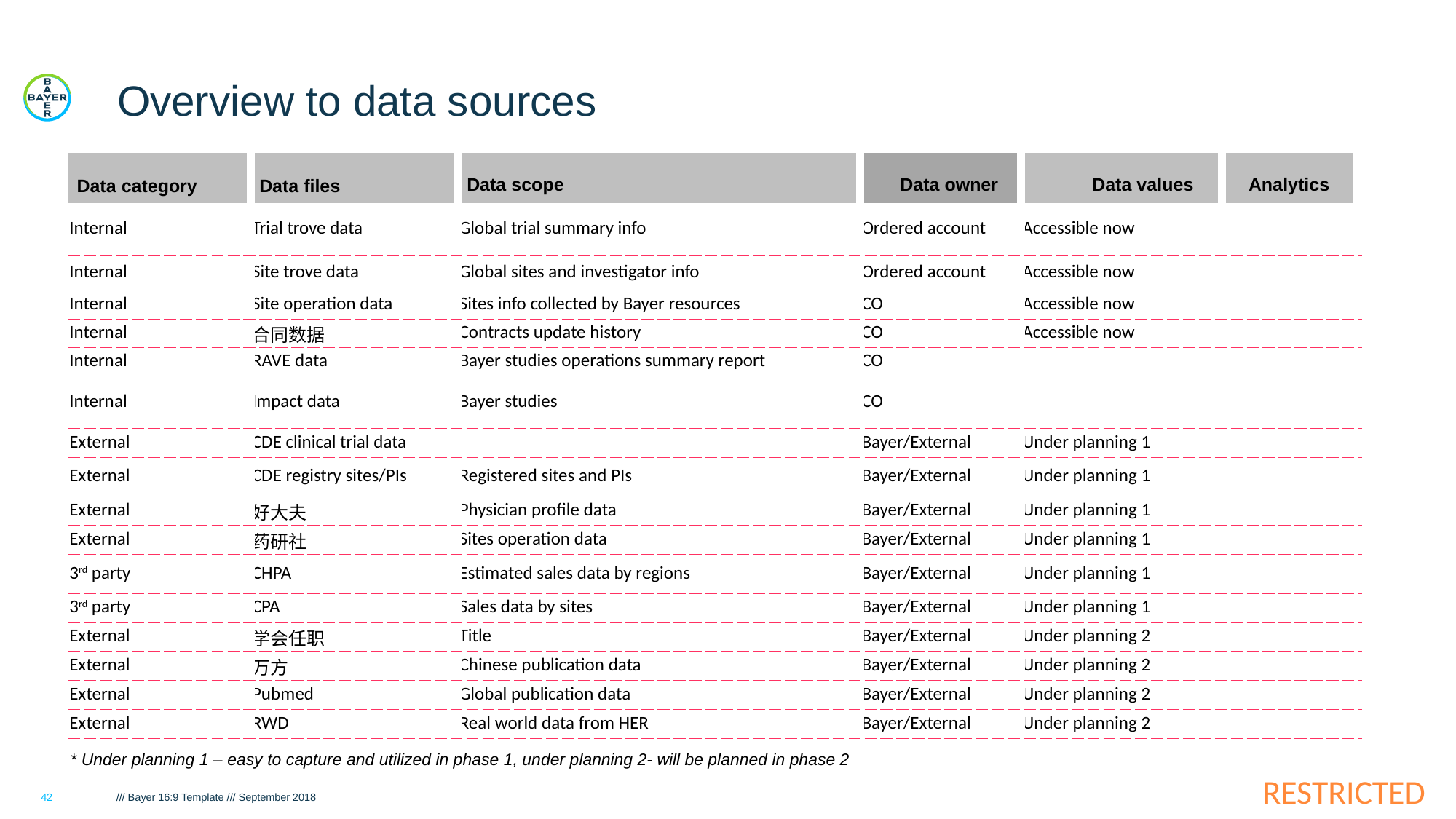

# Overview to data sources
| Data category | Data files | Data scope | Data owner | Data values | Analytics |
| --- | --- | --- | --- | --- | --- |
| Internal | Trial trove data | Global trial summary info | Ordered account | Accessible now |  |
| Internal | Site trove data | Global sites and investigator info | Ordered account | Accessible now |  |
| Internal | Site operation data | Sites info collected by Bayer resources | CO | Accessible now |  |
| Internal | 合同数据 | Contracts update history | CO | Accessible now |  |
| Internal | RAVE data | Bayer studies operations summary report | CO |  |  |
| Internal | Impact data | Bayer studies | CO |  |  |
| External | CDE clinical trial data |  | Bayer/External | Under planning 1 |  |
| External | CDE registry sites/PIs | Registered sites and PIs | Bayer/External | Under planning 1 |  |
| External | 好大夫 | Physician profile data | Bayer/External | Under planning 1 |  |
| External | 药研社 | Sites operation data | Bayer/External | Under planning 1 |  |
| 3rd party | CHPA | Estimated sales data by regions | Bayer/External | Under planning 1 |  |
| 3rd party | CPA | Sales data by sites | Bayer/External | Under planning 1 |  |
| External | 学会任职 | Title | Bayer/External | Under planning 2 |  |
| External | 万方 | Chinese publication data | Bayer/External | Under planning 2 |  |
| External | Pubmed | Global publication data | Bayer/External | Under planning 2 |  |
| External | RWD | Real world data from HER | Bayer/External | Under planning 2 |  |
* Under planning 1 – easy to capture and utilized in phase 1, under planning 2- will be planned in phase 2
42
/// Bayer 16:9 Template /// September 2018